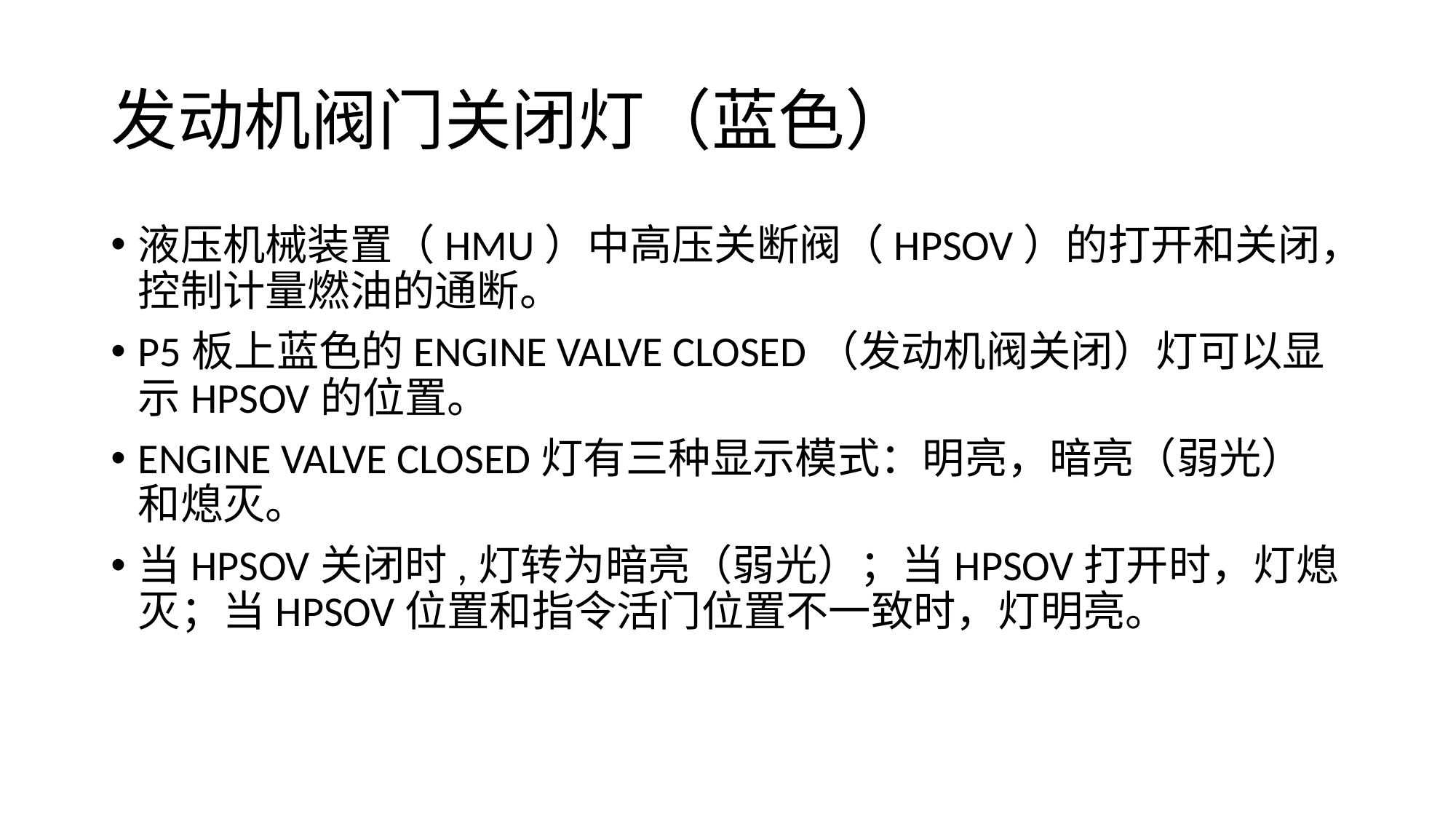

# 发动机阀门关闭灯（蓝色）
液压机械装置（HMU）中高压关断阀（HPSOV）的打开和关闭，控制计量燃油的通断。
P5板上蓝色的ENGINE VALVE CLOSED（发动机阀关闭）灯可以显示HPSOV的位置。
ENGINE VALVE CLOSED灯有三种显示模式：明亮，暗亮（弱光）和熄灭。
当HPSOV关闭时,灯转为暗亮（弱光）；当HPSOV打开时，灯熄灭；当HPSOV位置和指令活门位置不一致时，灯明亮。